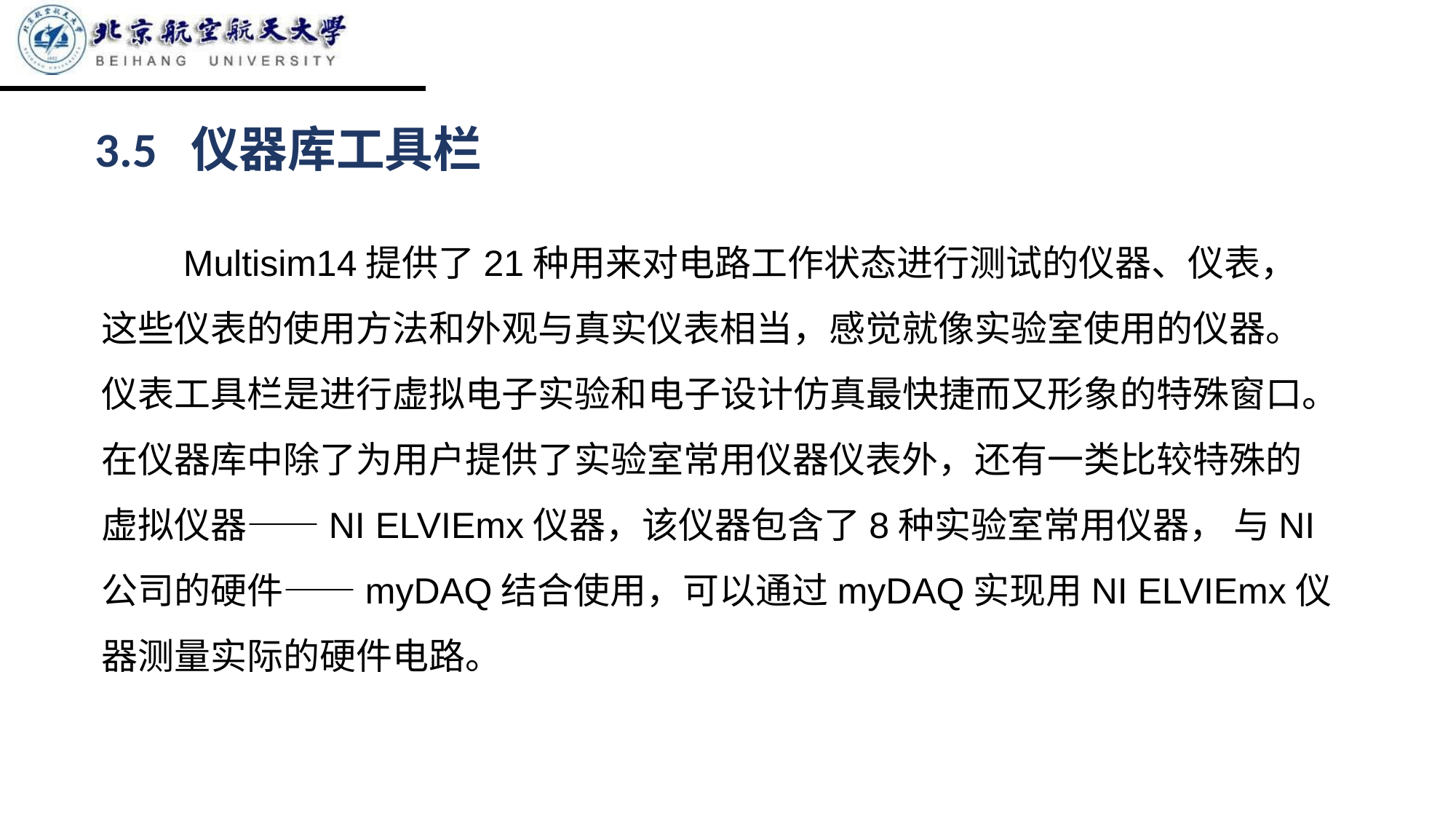

3.5  仪器库工具栏
        Multisim14提供了21种用来对电路工作状态进行测试的仪器、仪表，这些仪表的使用方法和外观与真实仪表相当，感觉就像实验室使用的仪器。仪表工具栏是进行虚拟电子实验和电子设计仿真最快捷而又形象的特殊窗口。在仪器库中除了为用户提供了实验室常用仪器仪表外，还有一类比较特殊的虚拟仪器——NI ELVIEmx仪器，该仪器包含了8种实验室常用仪器， 与NI公司的硬件——myDAQ结合使用，可以通过myDAQ实现用NI ELVIEmx仪器测量实际的硬件电路。